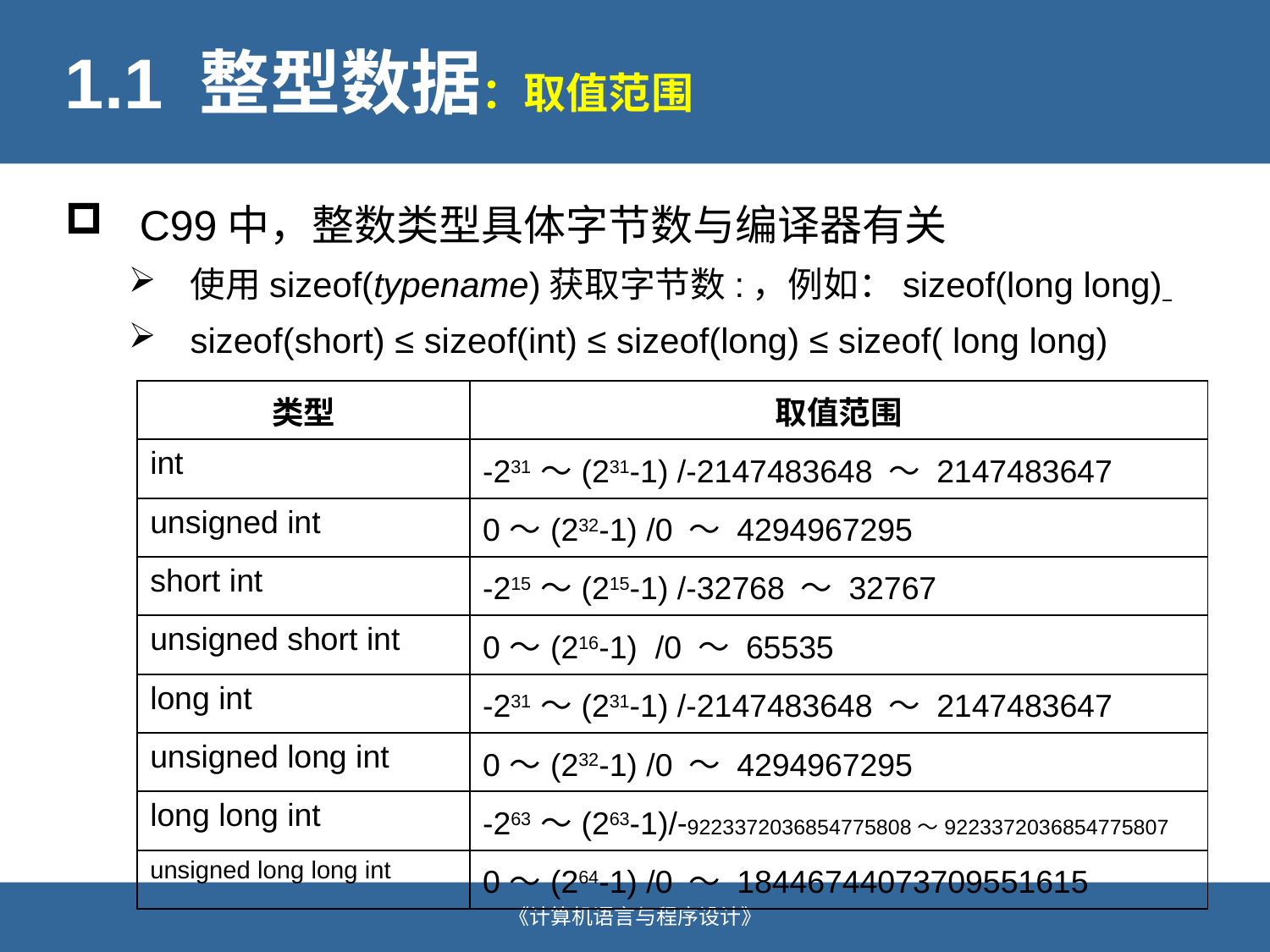

# 1.1 整型数据：取值范围
C99中，整数类型具体字节数与编译器有关
使用sizeof(typename)获取字节数:，例如：sizeof(long long)
sizeof(short) ≤ sizeof(int) ≤ sizeof(long) ≤ sizeof( long long)
| 类型 | 取值范围 |
| --- | --- |
| int | -231 ～(231-1) /-2147483648 ～ 2147483647 |
| unsigned int | 0 ～(232-1) /0 ～ 4294967295 |
| short int | -215 ～(215-1) /-32768 ～ 32767 |
| unsigned short int | 0 ～(216-1) /0 ～ 65535 |
| long int | -231 ～(231-1) /-2147483648 ～ 2147483647 |
| unsigned long int | 0 ～(232-1) /0 ～ 4294967295 |
| long long int | -263 ～(263-1)/-9223372036854775808～9223372036854775807 |
| unsigned long long int | 0 ～(264-1) /0 ～ 18446744073709551615 |

《计算机语言与程序设计》
58